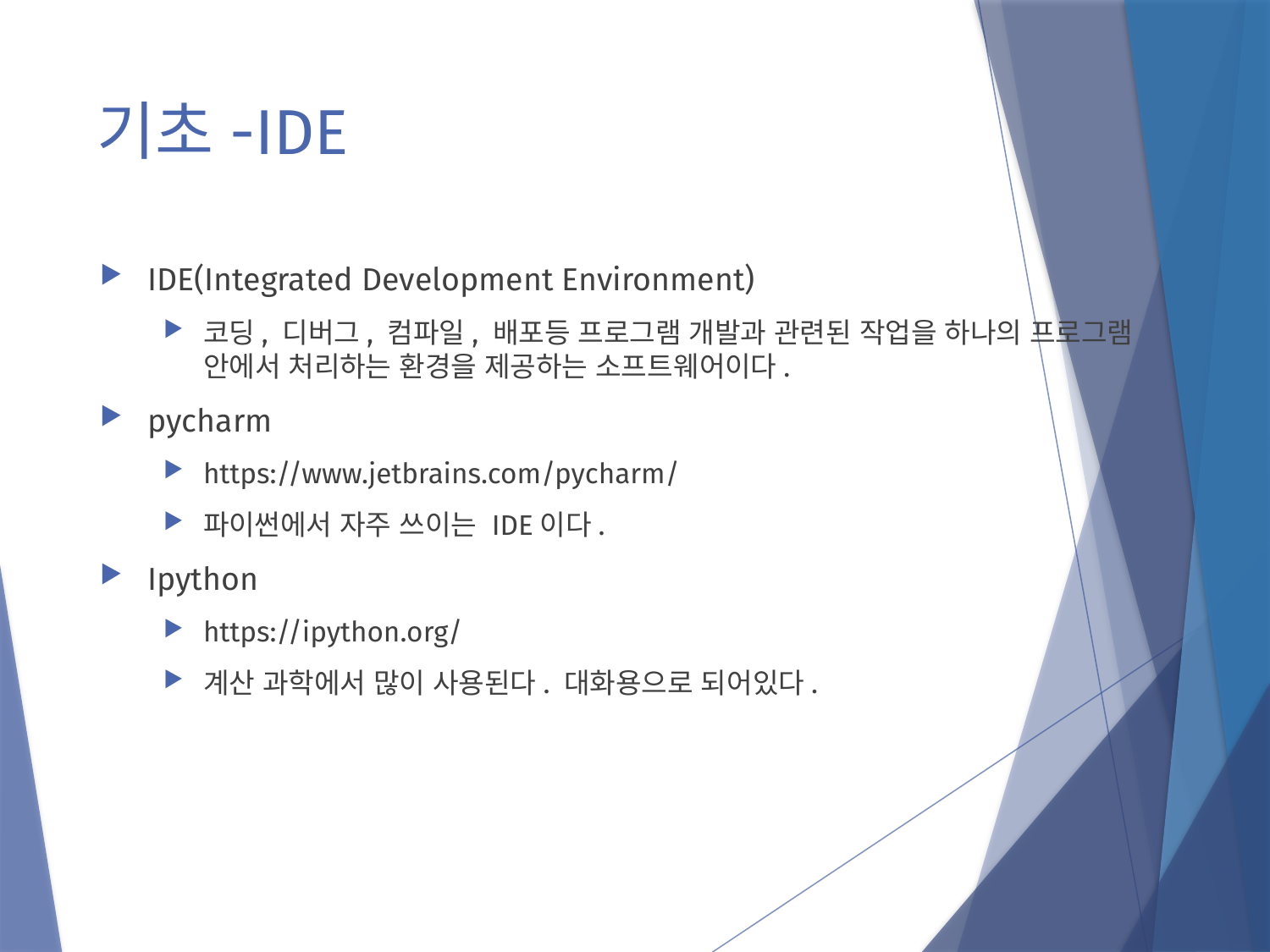

# 기초-IDE
IDE(Integrated Development Environment)
코딩, 디버그, 컴파일, 배포등 프로그램 개발과 관련된 작업을 하나의 프로그램 안에서 처리하는 환경을 제공하는 소프트웨어이다.
pycharm
https://www.jetbrains.com/pycharm/
파이썬에서 자주 쓰이는 IDE이다.
Ipython
https://ipython.org/
계산 과학에서 많이 사용된다. 대화용으로 되어있다.